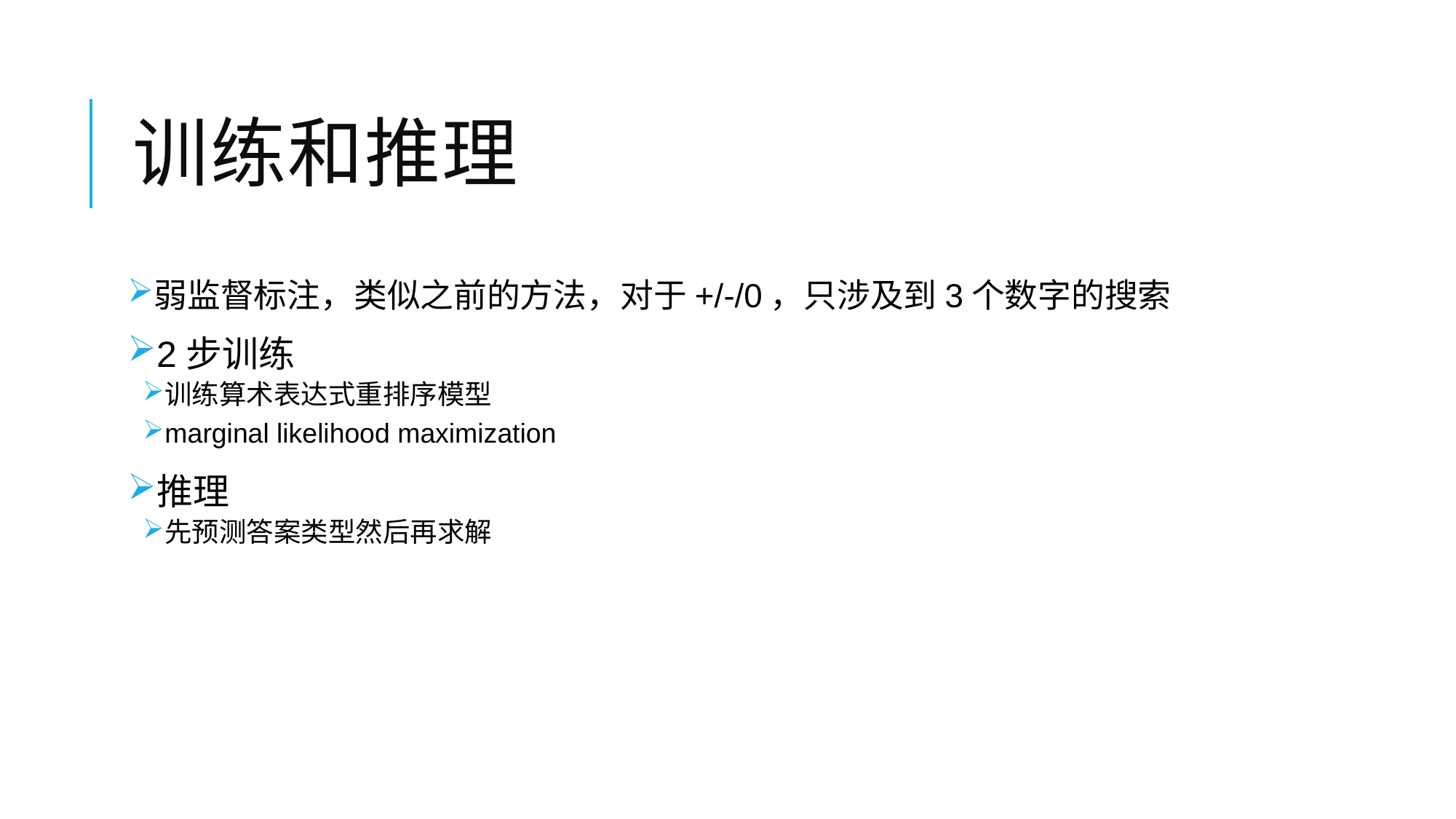

# 训练和推理
弱监督标注，类似之前的方法，对于+/-/0，只涉及到3个数字的搜索
2步训练
训练算术表达式重排序模型
marginal likelihood maximization
推理
先预测答案类型然后再求解